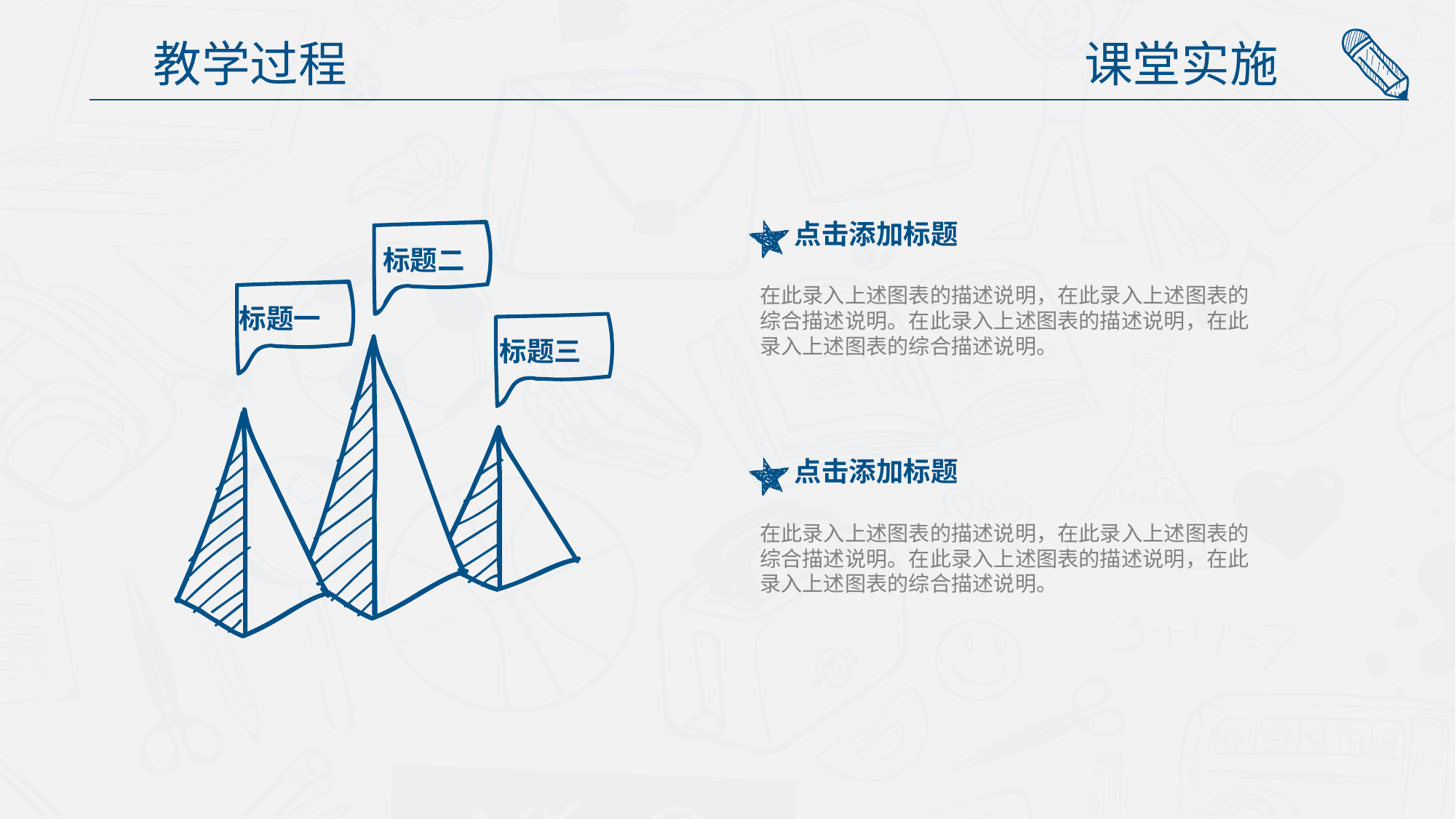

课堂实施
教学过程
点击添加标题

标题二

在此录入上述图表的描述说明，在此录入上述图表的综合描述说明。在此录入上述图表的描述说明，在此录入上述图表的综合描述说明。

标题一

标题三

点击添加标题

在此录入上述图表的描述说明，在此录入上述图表的综合描述说明。在此录入上述图表的描述说明，在此录入上述图表的综合描述说明。